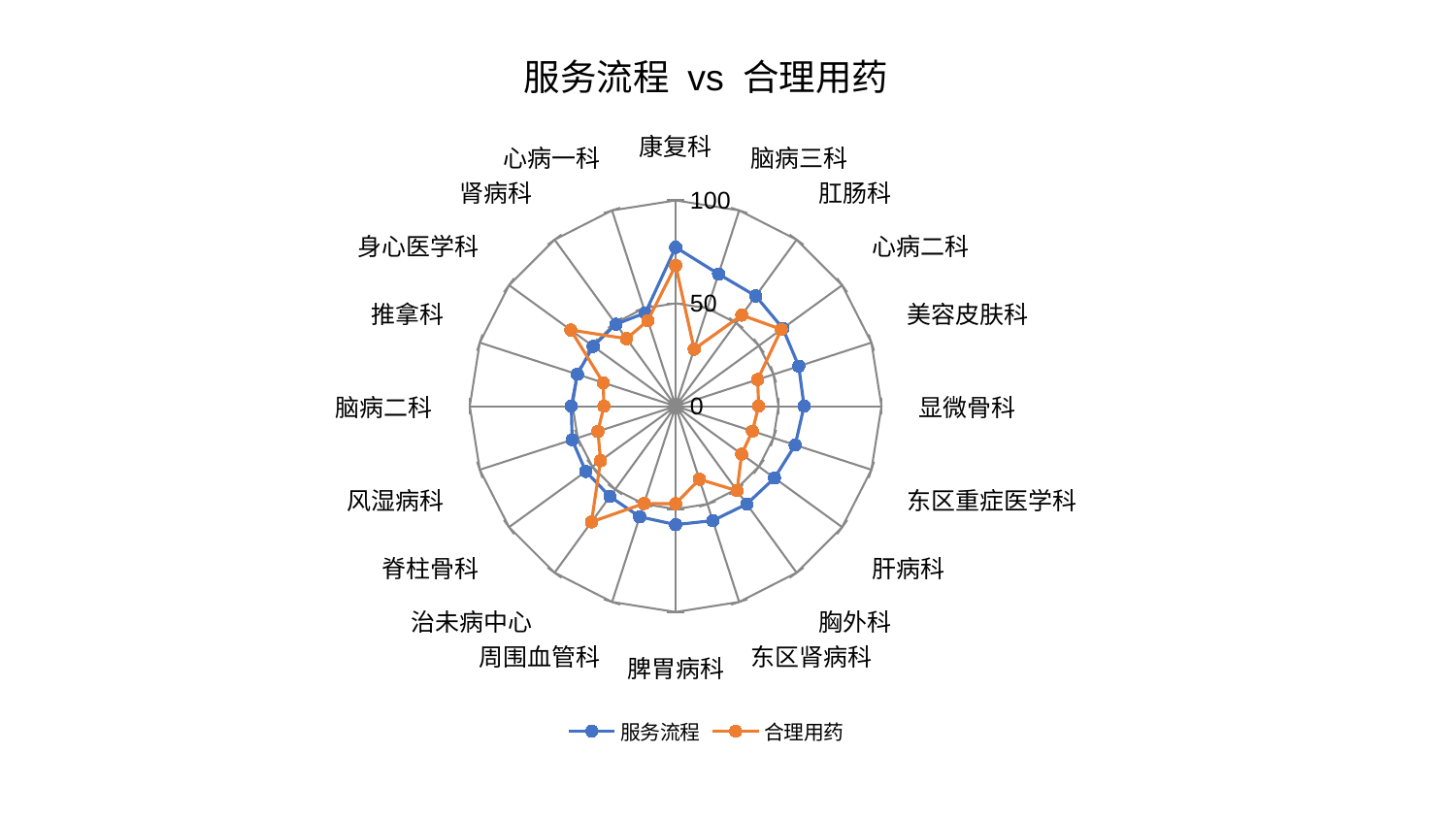

### Chart: 服务流程 vs 合理用药

| Category | 服务流程 | 合理用药 |
|---|---|---|
| 康复科 | 77.20881546200715 | 68.38910101372933 |
| 脑病三科 | 67.52686313167825 | 29.14355615998769 |
| 肛肠科 | 66.20882205664353 | 54.68843227880459 |
| 心病二科 | 64.37899064997924 | 63.4695718133193 |
| 美容皮肤科 | 62.88771649621147 | 41.90292481113024 |
| 显微骨科 | 62.407523985400516 | 40.36670554244245 |
| 东区重症医学科 | 61.087955939306326 | 39.24913383812386 |
| 肝病科 | 59.37186933530194 | 39.67358460089375 |
| 胸外科 | 58.785533155325794 | 50.76250412524564 |
| 东区肾病科 | 58.46408695128024 | 37.32867532547775 |
| 脾胃病科 | 57.55873579206206 | 47.35889056818653 |
| 周围血管科 | 56.5174332747446 | 49.70957348656059 |
| 治未病中心 | 54.27175233980922 | 69.50929557389925 |
| 脊柱骨科 | 53.927679076219036 | 45.04794078851728 |
| 风湿病科 | 52.84242258510376 | 39.67758551404714 |
| 脑病二科 | 50.645208552312944 | 34.8550982170254 |
| 推拿科 | 50.20082830005348 | 36.98847887074948 |
| 身心医学科 | 49.495679984976675 | 62.963290979635175 |
| 肾病科 | 49.26007009821181 | 40.57128136160143 |
| 心病一科 | 47.65953097262286 | 43.75186588318313 |
63